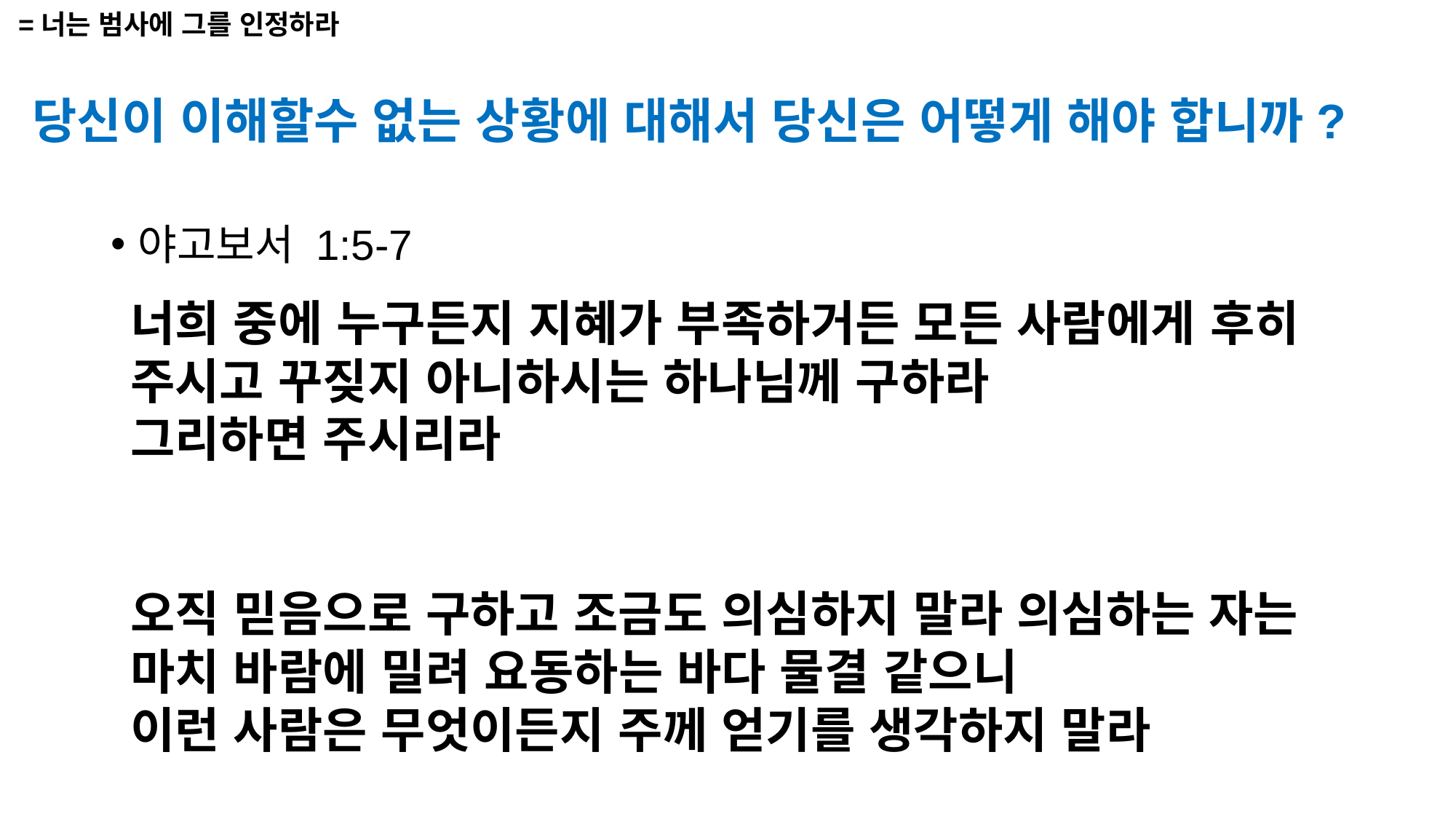

=너는 범사에 그를 인정하라
# 당신이 이해할수 없는 상황에 대해서 당신은 어떻게 해야 합니까?
야고보서 1:5-7
너희 중에 누구든지 지혜가 부족하거든 모든 사람에게 후히 주시고 꾸짖지 아니하시는 하나님께 구하라
그리하면 주시리라

오직 믿음으로 구하고 조금도 의심하지 말라 의심하는 자는 마치 바람에 밀려 요동하는 바다 물결 같으니
이런 사람은 무엇이든지 주께 얻기를 생각하지 말라